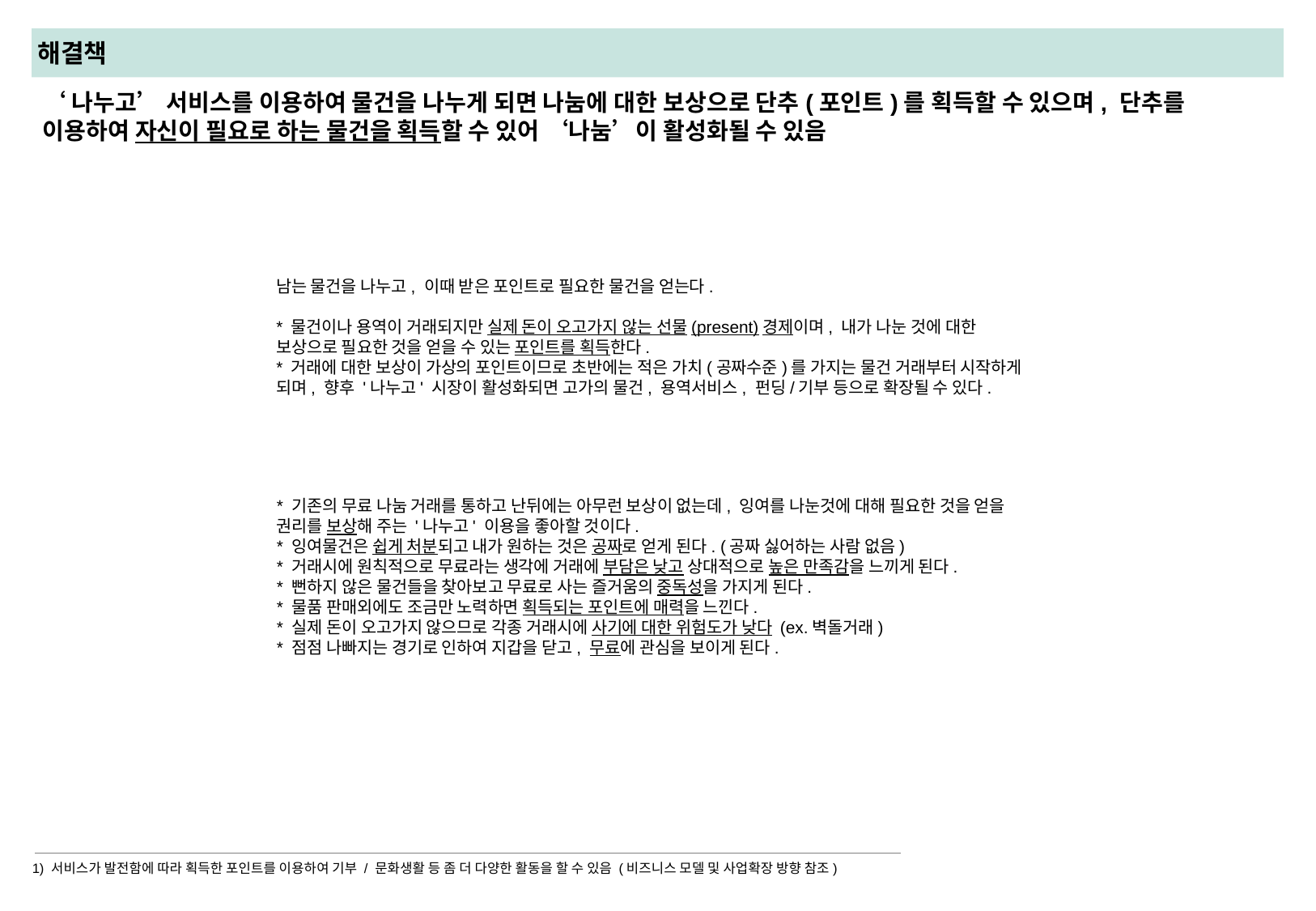

# 해결책
‘나누고’ 서비스를 이용하여 물건을 나누게 되면 나눔에 대한 보상으로 단추(포인트)를 획득할 수 있으며, 단추를 이용하여 자신이 필요로 하는 물건을 획득할 수 있어 ‘나눔’이 활성화될 수 있음
남는 물건을 나누고, 이때 받은 포인트로 필요한 물건을 얻는다.

* 물건이나 용역이 거래되지만 실제 돈이 오고가지 않는 선물(present)경제이며, 내가 나눈 것에 대한 보상으로 필요한 것을 얻을 수 있는 포인트를 획득한다.
* 거래에 대한 보상이 가상의 포인트이므로 초반에는 적은 가치(공짜수준)를 가지는 물건 거래부터 시작하게 되며, 향후 '나누고' 시장이 활성화되면 고가의 물건, 용역서비스, 펀딩/기부 등으로 확장될 수 있다.
* 기존의 무료 나눔 거래를 통하고 난뒤에는 아무런 보상이 없는데, 잉여를 나눈것에 대해 필요한 것을 얻을 권리를 보상해 주는 '나누고' 이용을 좋아할 것이다.
* 잉여물건은 쉽게 처분되고 내가 원하는 것은 공짜로 얻게 된다. (공짜 싫어하는 사람 없음)
* 거래시에 원칙적으로 무료라는 생각에 거래에 부담은 낮고 상대적으로 높은 만족감을 느끼게 된다.
* 뻔하지 않은 물건들을 찾아보고 무료로 사는 즐거움의 중독성을 가지게 된다.
* 물품 판매외에도 조금만 노력하면 획득되는 포인트에 매력을 느낀다.
* 실제 돈이 오고가지 않으므로 각종 거래시에 사기에 대한 위험도가 낮다 (ex.벽돌거래)
* 점점 나빠지는 경기로 인하여 지갑을 닫고, 무료에 관심을 보이게 된다.

1) 서비스가 발전함에 따라 획득한 포인트를 이용하여 기부 / 문화생활 등 좀 더 다양한 활동을 할 수 있음 (비즈니스 모델 및 사업확장 방향 참조)
5